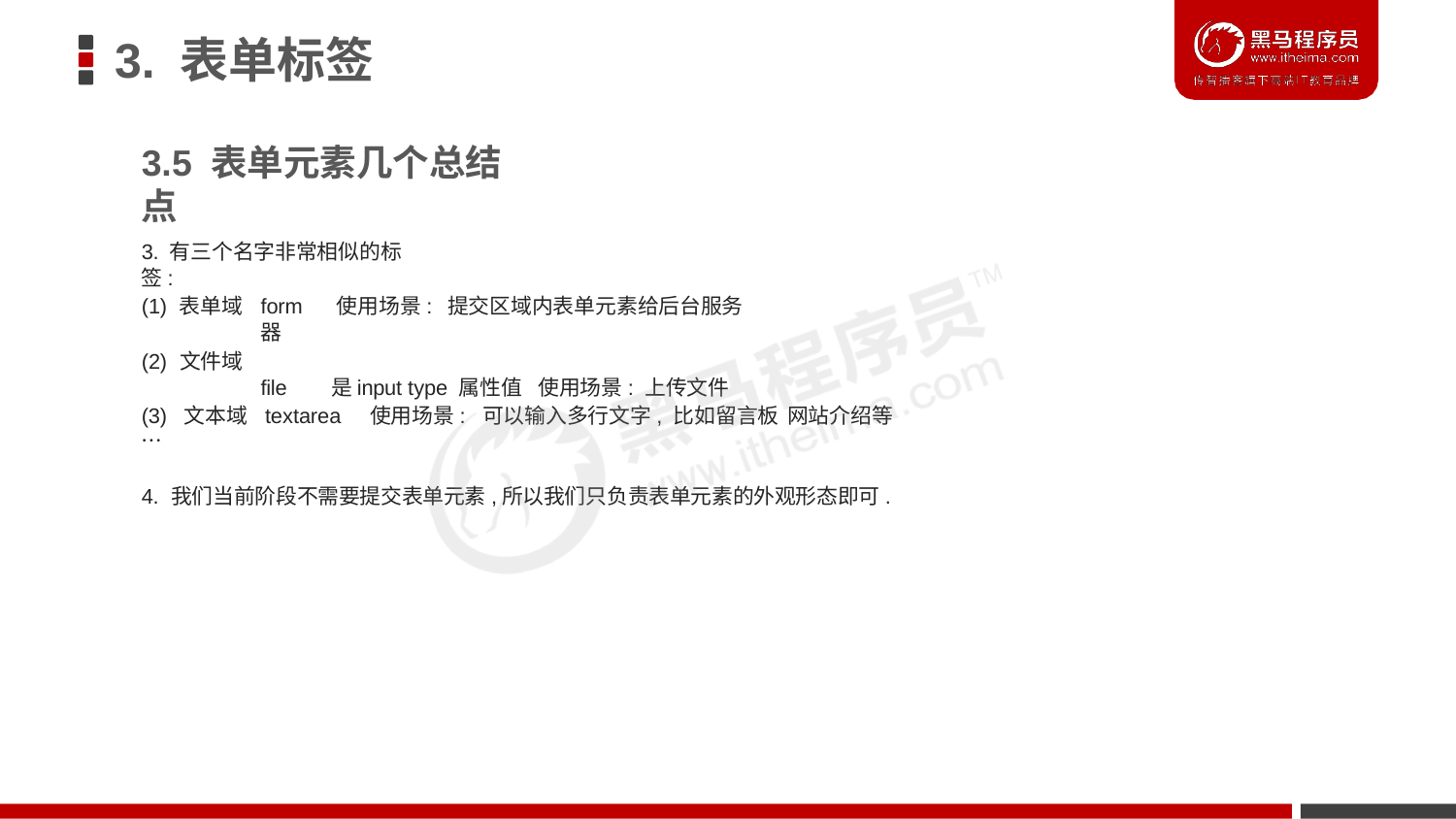

# 3. 表单标签
3.5 表单元素几个总结点

3. 有三个名字非常相似的标签:
(1) 表单域
form	使用场景: 提交区域内表单元素给后台服务器

file	是input type 属性值  使用场景: 上传文件
(2) 文件域
(3)  文本域  textarea	使用场景:  可以输入多行文字, 比如留言板 网站介绍等…

4. 我们当前阶段不需要提交表单元素,所以我们只负责表单元素的外观形态即可.